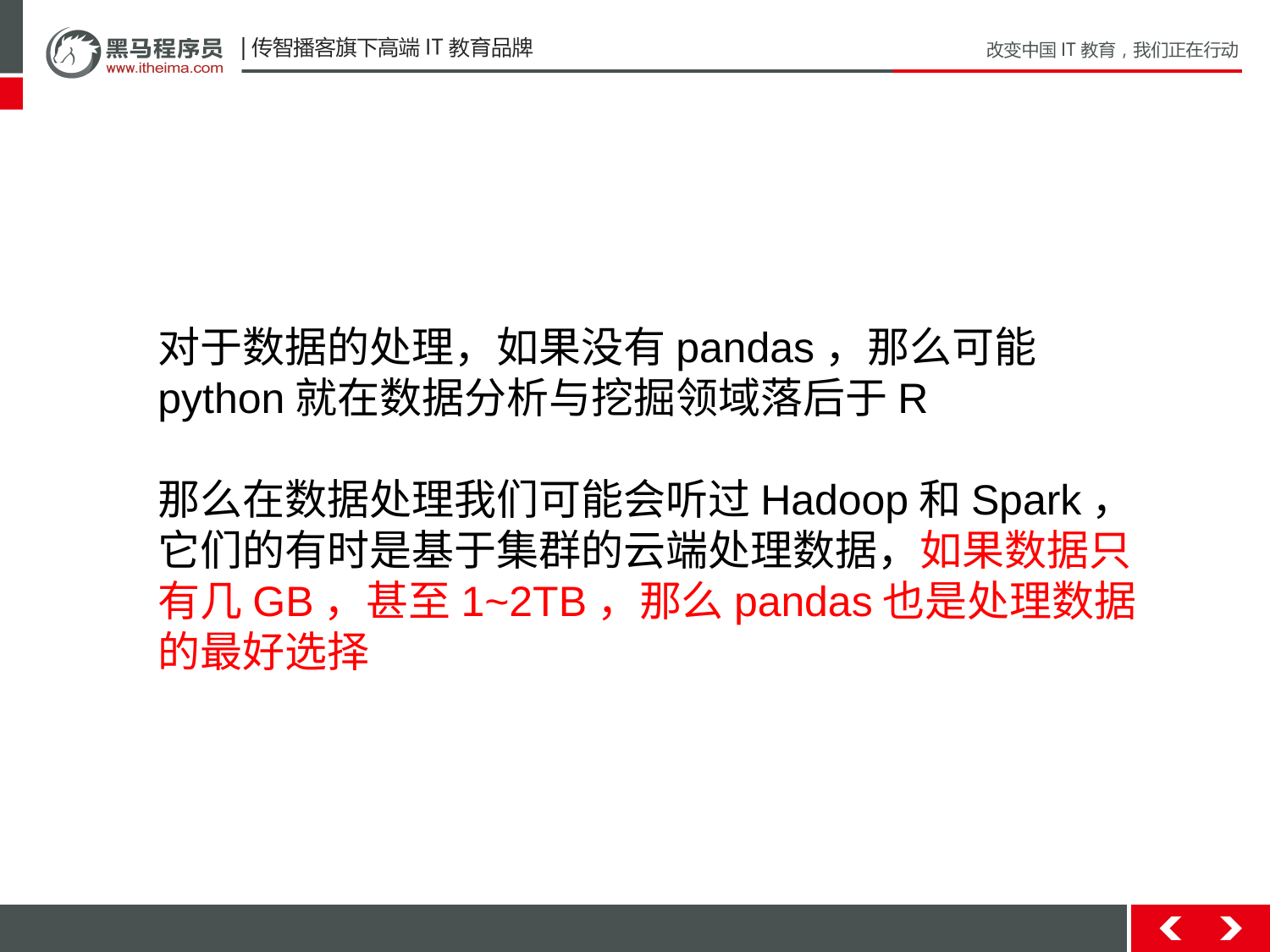

对于数据的处理，如果没有pandas，那么可能python就在数据分析与挖掘领域落后于R

那么在数据处理我们可能会听过Hadoop和Spark，它们的有时是基于集群的云端处理数据，如果数据只有几GB，甚至1~2TB，那么pandas也是处理数据的最好选择